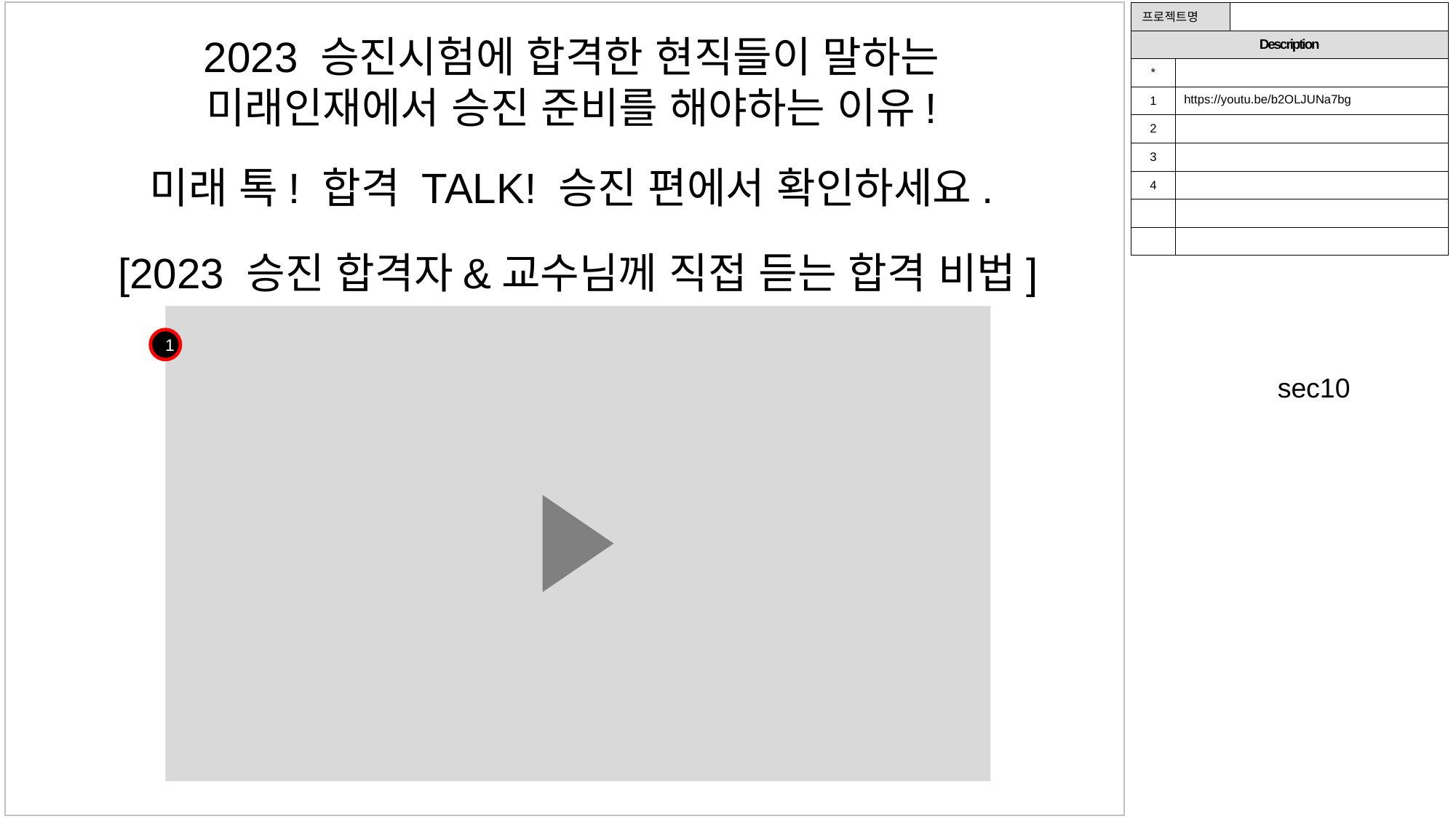

| 프로젝트명 |  |  |
| --- | --- | --- |
| Description |  |  |
| \* |  |  |
| 1 | https://youtu.be/b2OLJUNa7bg |  |
| 2 |  |  |
| 3 |  |  |
| 4 |  |  |
|  |  |  |
|  |  |  |
2023 승진시험에 합격한 현직들이 말하는
미래인재에서 승진 준비를 해야하는 이유!

미래 톡! 합격 TALK! 승진 편에서 확인하세요.
[2023 승진 합격자&교수님께 직접 듣는 합격 비법]

1
sec10